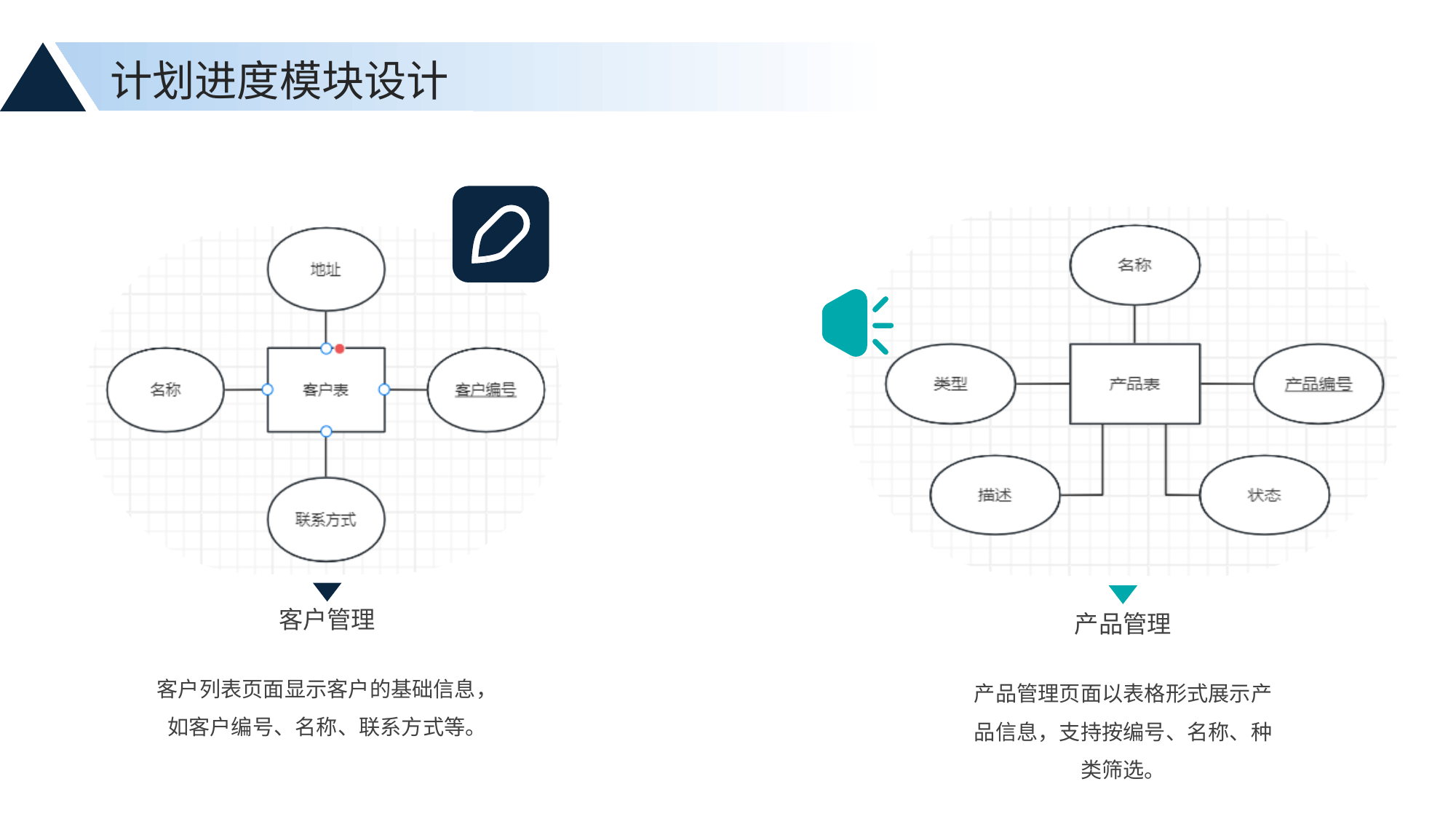

计划进度模块设计

客户管理

产品管理
客户列表页面显示客户的基础信息，如客户编号、名称、联系方式等。
产品管理页面以表格形式展示产品信息，支持按编号、名称、种类筛选。